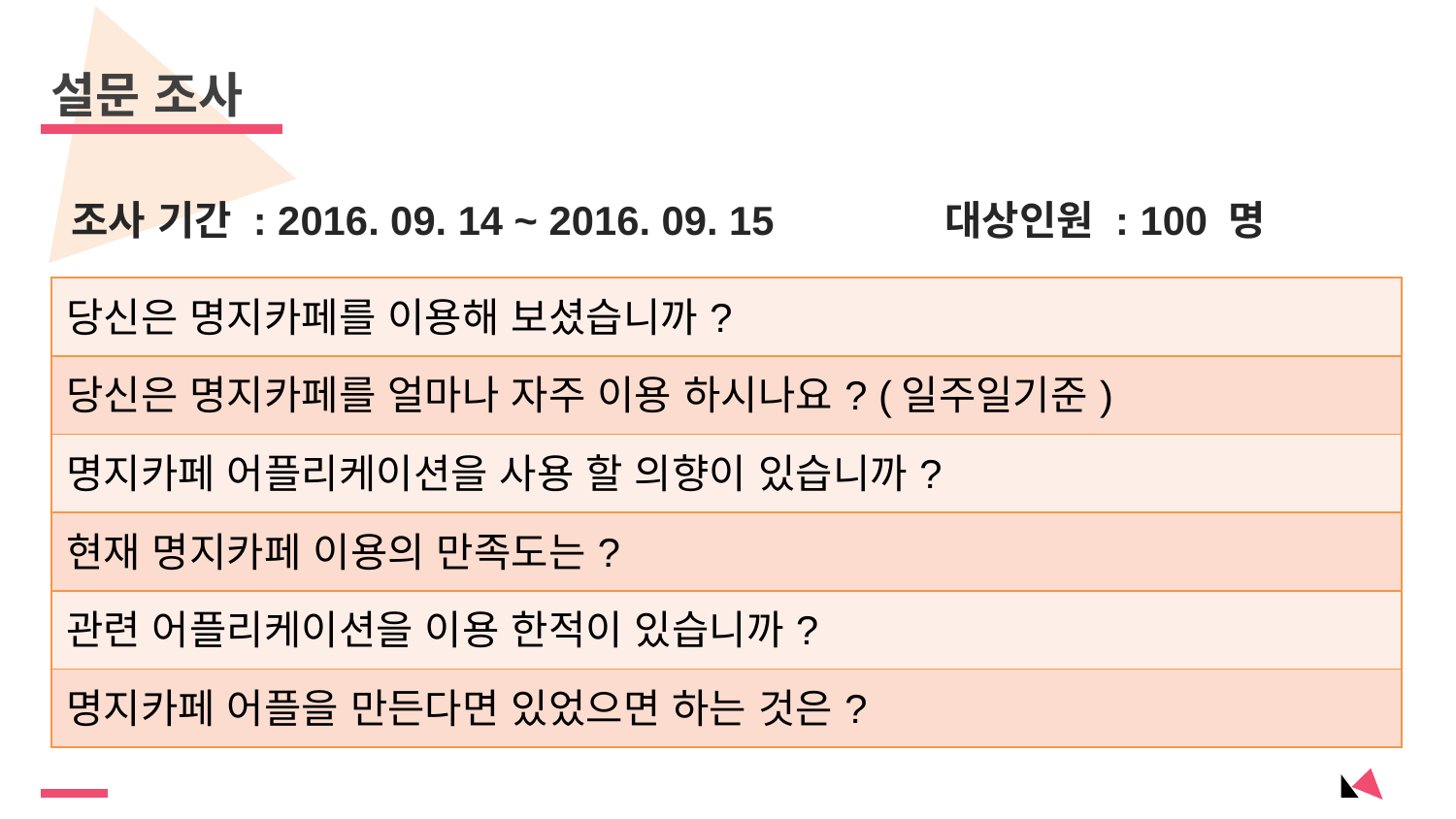

설문 조사

조사 기간 : 2016. 09. 14 ~ 2016. 09. 15  		대상인원 : 100 명
| 당신은 명지카페를 이용해 보셨습니까? |
| --- |
| 당신은 명지카페를 얼마나 자주 이용 하시나요? (일주일기준) |
| 명지카페 어플리케이션을 사용 할 의향이 있습니까? |
| 현재 명지카페 이용의 만족도는? |
| 관련 어플리케이션을 이용 한적이 있습니까? |
| 명지카페 어플을 만든다면 있었으면 하는 것은? |